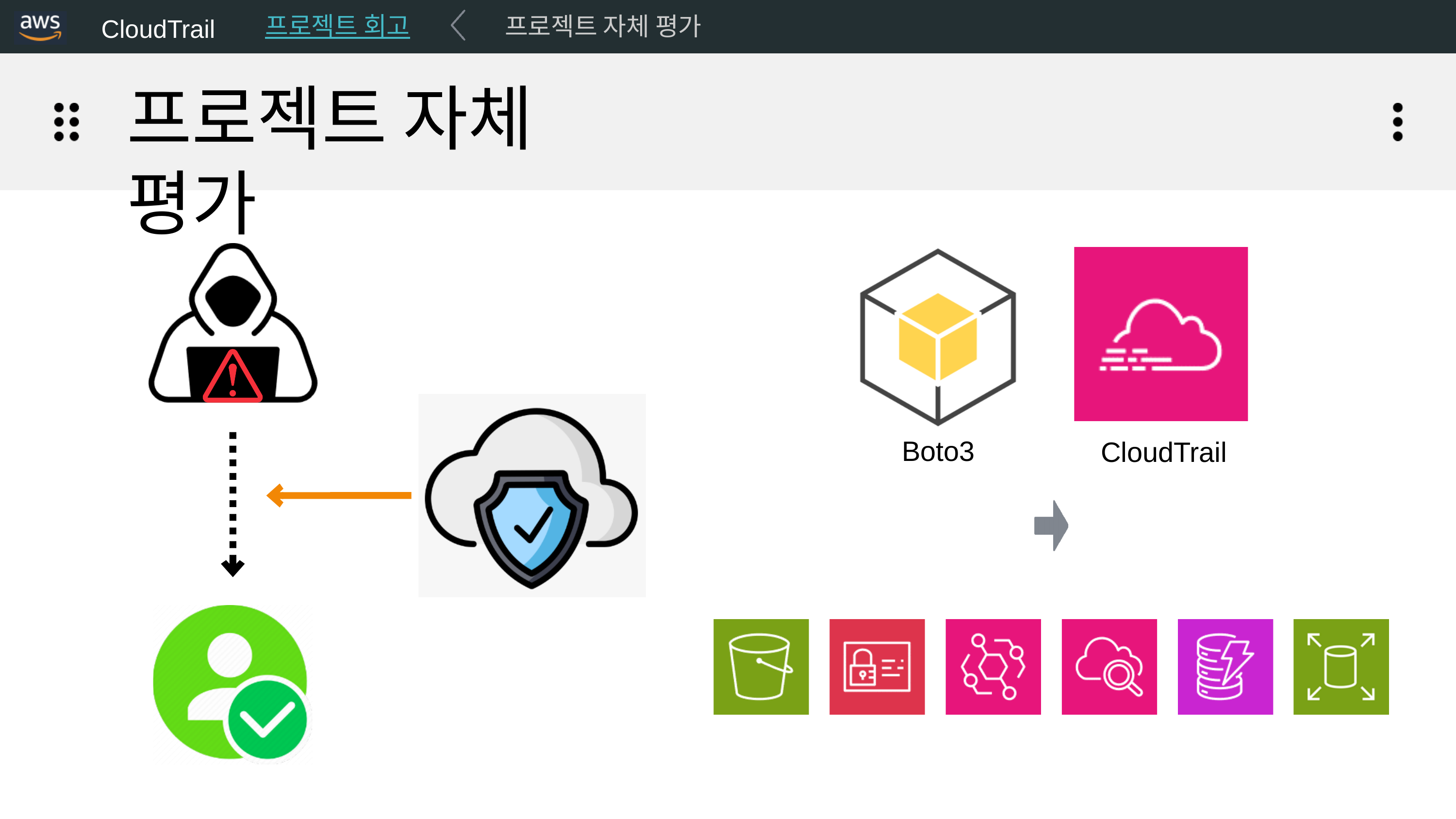

CloudTrail

프로젝트 회고
프로젝트 자체 평가

프로젝트 자체 평가

Boto3
CloudTrail